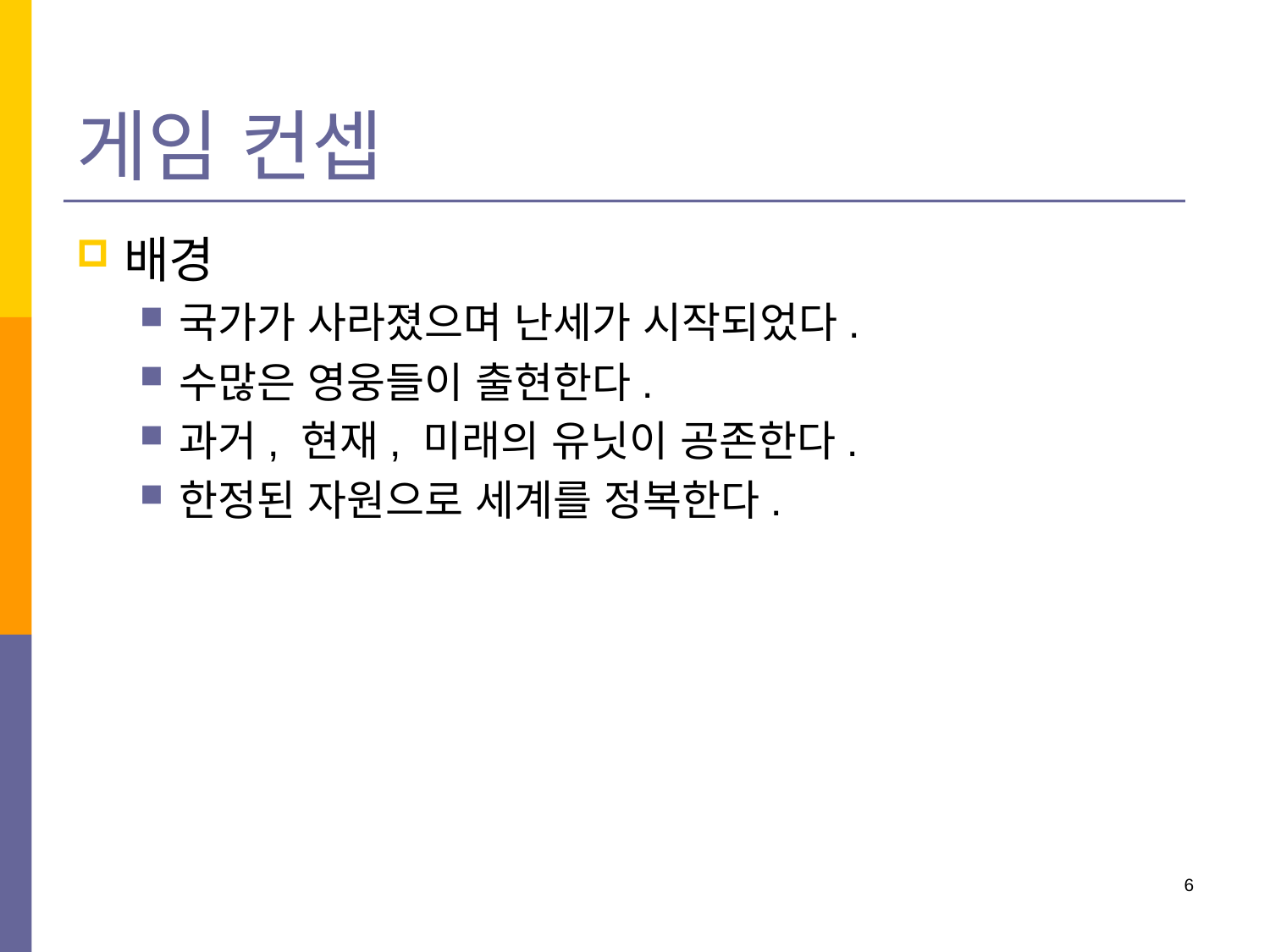

# 게임 컨셉
배경
국가가 사라졌으며 난세가 시작되었다.
수많은 영웅들이 출현한다.
과거, 현재, 미래의 유닛이 공존한다.
한정된 자원으로 세계를 정복한다.
6